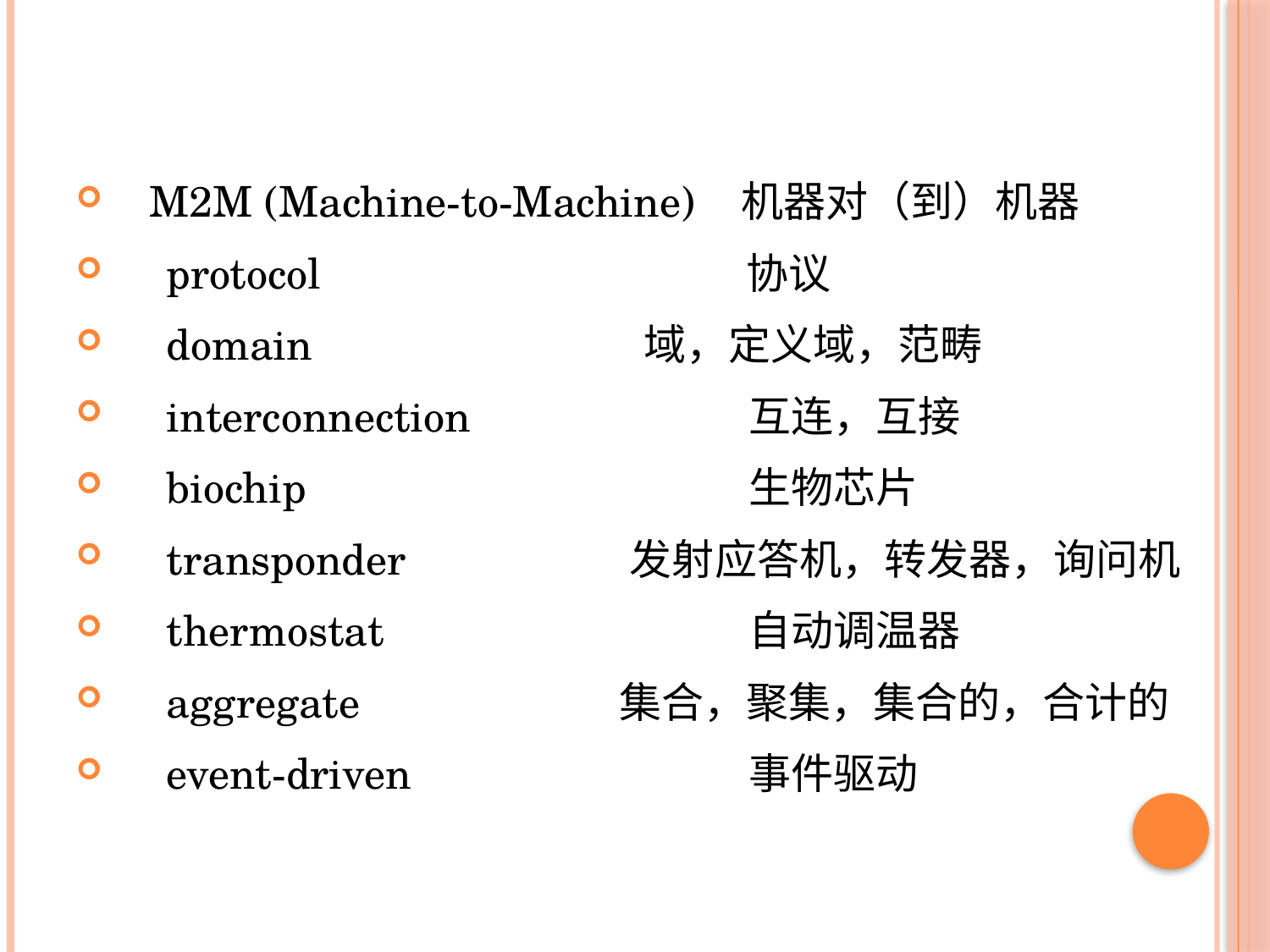

M2M (Machine-to-Machine)   机器对（到）机器
　protocol                                   协议
　domain                         	 域，定义域，范畴
　interconnection                 	互连，互接
　biochip                       		生物芯片
　transponder                  发射应答机，转发器，询问机
　thermostat                      	自动调温器
　aggregate                     集合，聚集，集合的，合计的
　event-driven                    	事件驱动